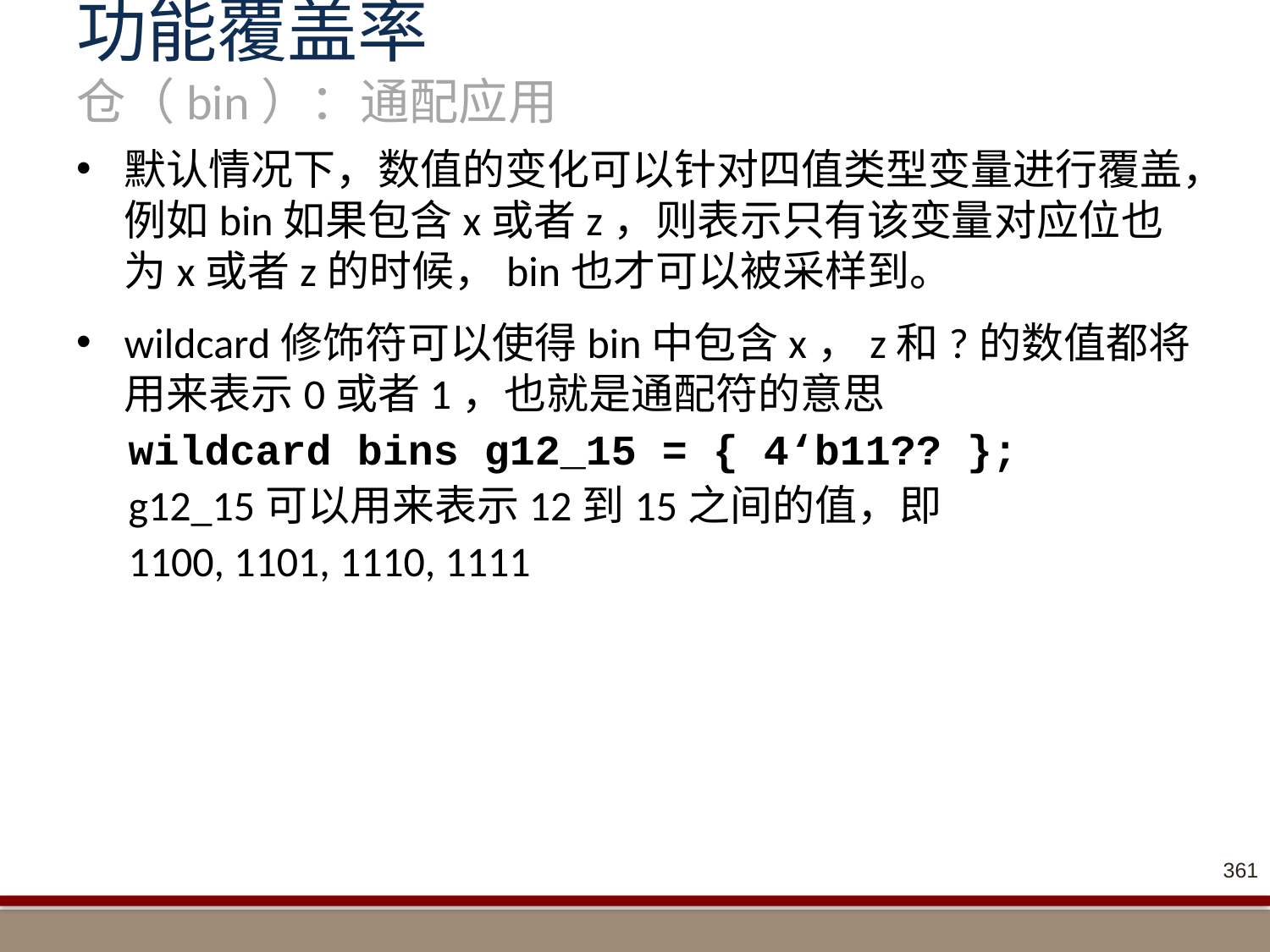

# 功能覆盖率 仓（bin）：通配应用
默认情况下，数值的变化可以针对四值类型变量进行覆盖，例如bin如果包含x或者z，则表示只有该变量对应位也为x或者z的时候，bin也才可以被采样到。
wildcard修饰符可以使得bin中包含x，z和?的数值都将用来表示0或者1，也就是通配符的意思
wildcard bins g12_15 = { 4‘b11?? };
g12_15可以用来表示12到15之间的值，即
1100, 1101, 1110, 1111

361